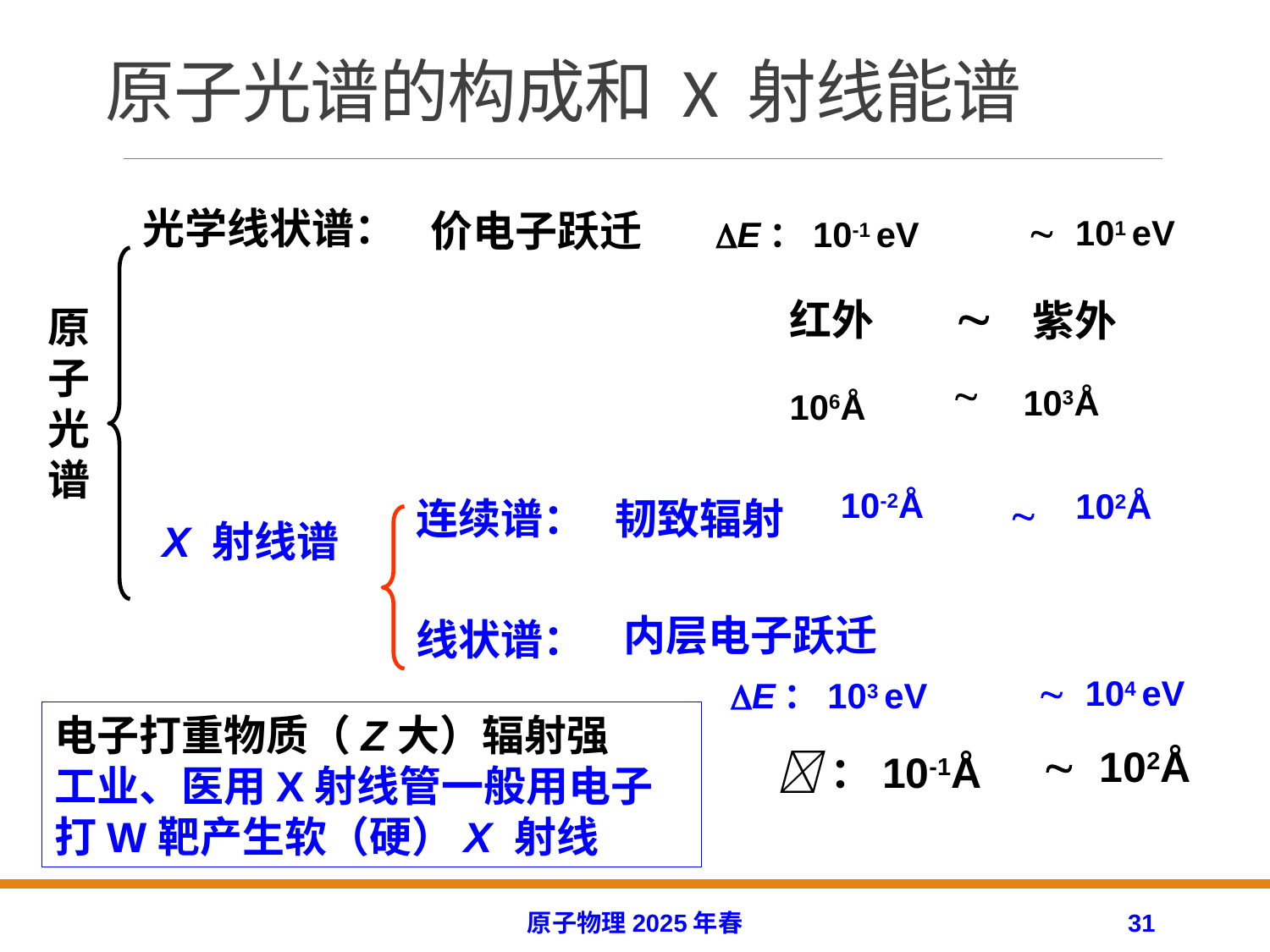

# 原子光谱的构成和 X 射线能谱
光学线状谱：
价电子跃迁
∼  101 eV
ΔE：10-1 eV

 ∼
红外
紫外
原子光谱
 ∼
103Å
106Å
 ∼
10-2Å
102Å
韧致辐射
连续谱：

X 射线谱
内层电子跃迁
线状谱：
∼  104 eV
ΔE：103 eV
电子打重物质（Z大）辐射强
工业、医用X射线管一般用电子打W靶产生软（硬）X 射线
∼  102Å
λ：10-1Å
原子物理2025年春
31